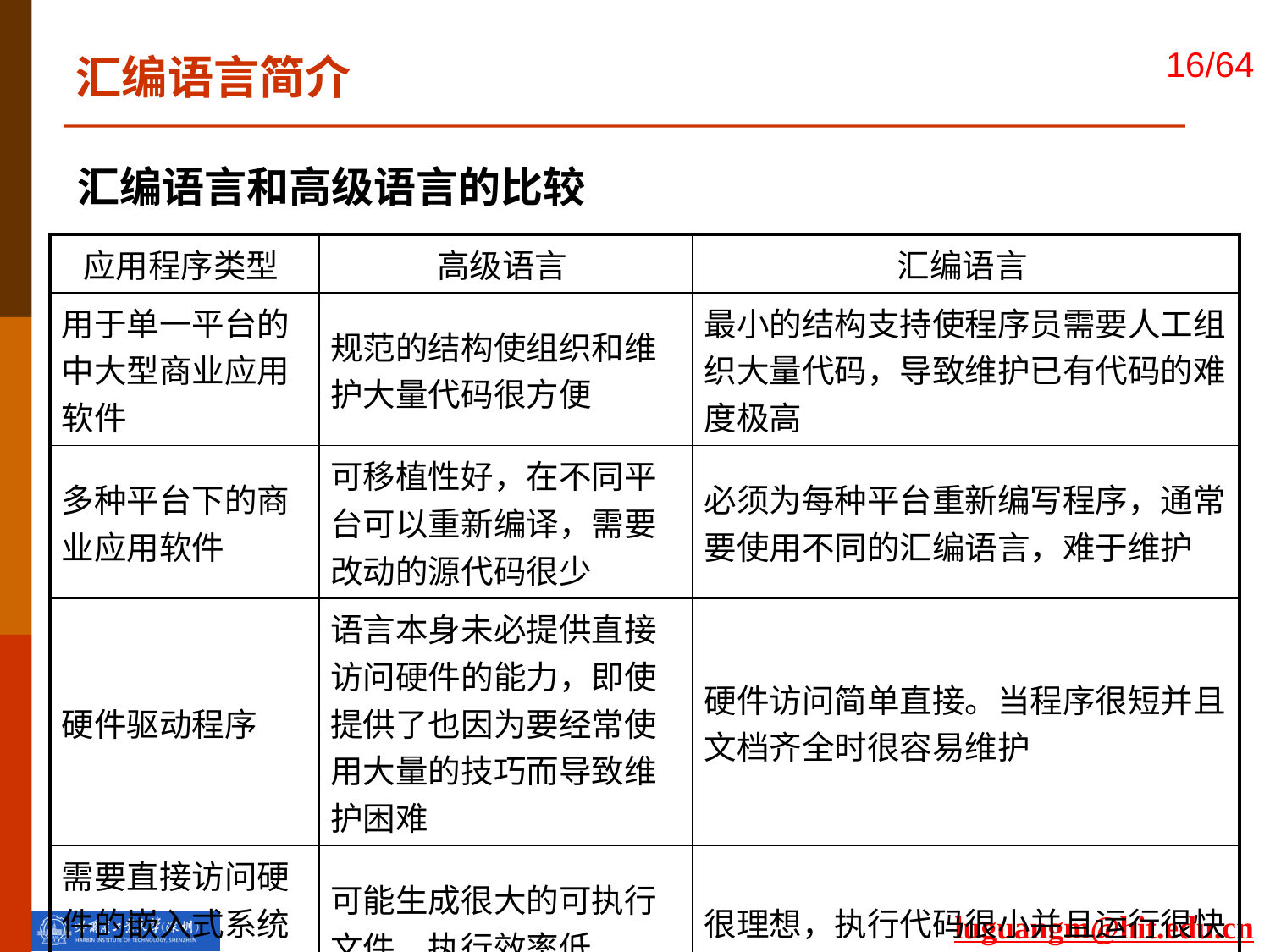

汇编语言简介
汇编语言和高级语言的比较
| 应用程序类型 | 高级语言 | 汇编语言 |
| --- | --- | --- |
| 用于单一平台的中大型商业应用软件 | 规范的结构使组织和维护大量代码很方便 | 最小的结构支持使程序员需要人工组织大量代码，导致维护已有代码的难度极高 |
| 多种平台下的商业应用软件 | 可移植性好，在不同平台可以重新编译，需要改动的源代码很少 | 必须为每种平台重新编写程序，通常要使用不同的汇编语言，难于维护 |
| 硬件驱动程序 | 语言本身未必提供直接访问硬件的能力，即使提供了也因为要经常使用大量的技巧而导致维护困难 | 硬件访问简单直接。当程序很短并且文档齐全时很容易维护 |
| 需要直接访问硬件的嵌入式系统和计算机游戏 | 可能生成很大的可执行文件，执行效率低 | 很理想，执行代码很小并且运行很快 |